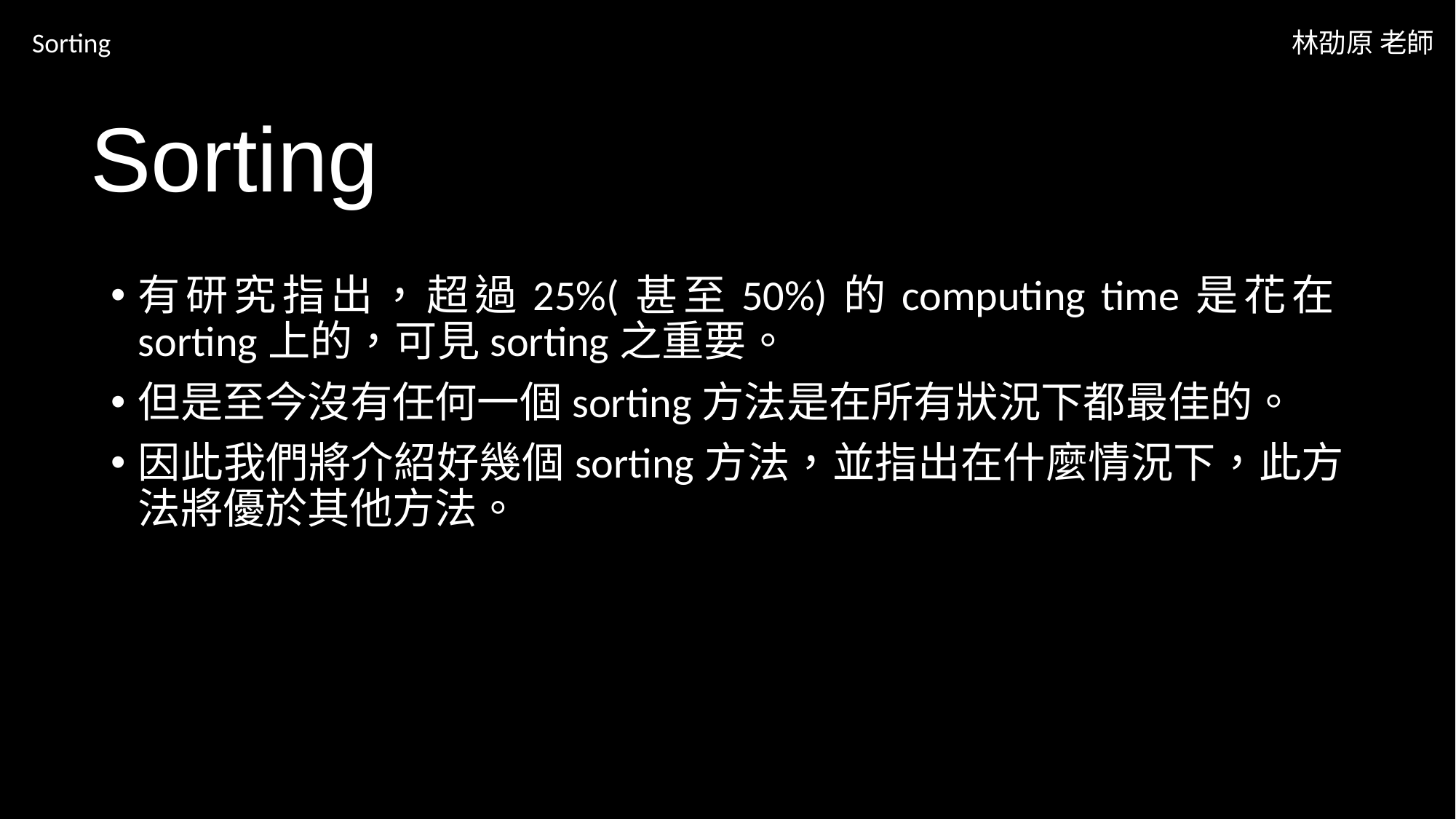

Sorting
林劭原 老師
# Sorting
有研究指出，超過25%(甚至50%)的computing time是花在sorting上的，可見sorting之重要。
但是至今沒有任何一個sorting方法是在所有狀況下都最佳的。
因此我們將介紹好幾個sorting方法，並指出在什麼情況下，此方法將優於其他方法。